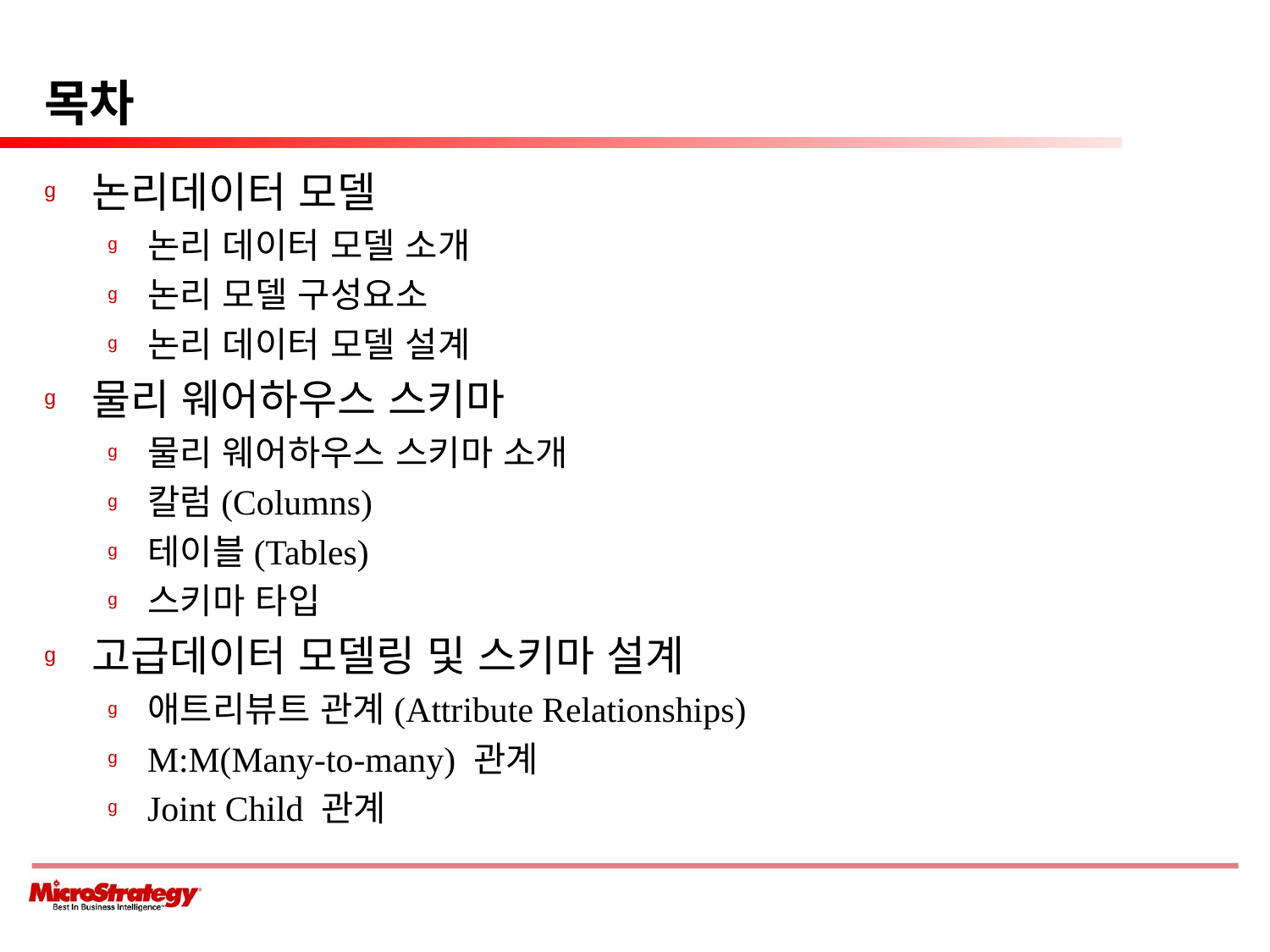

# 목차
논리데이터 모델
논리 데이터 모델 소개
논리 모델 구성요소
논리 데이터 모델 설계
물리 웨어하우스 스키마
물리 웨어하우스 스키마 소개
칼럼(Columns)
테이블(Tables)
스키마 타입
고급데이터 모델링 및 스키마 설계
애트리뷰트 관계(Attribute Relationships)
M:M(Many-to-many) 관계
Joint Child 관계